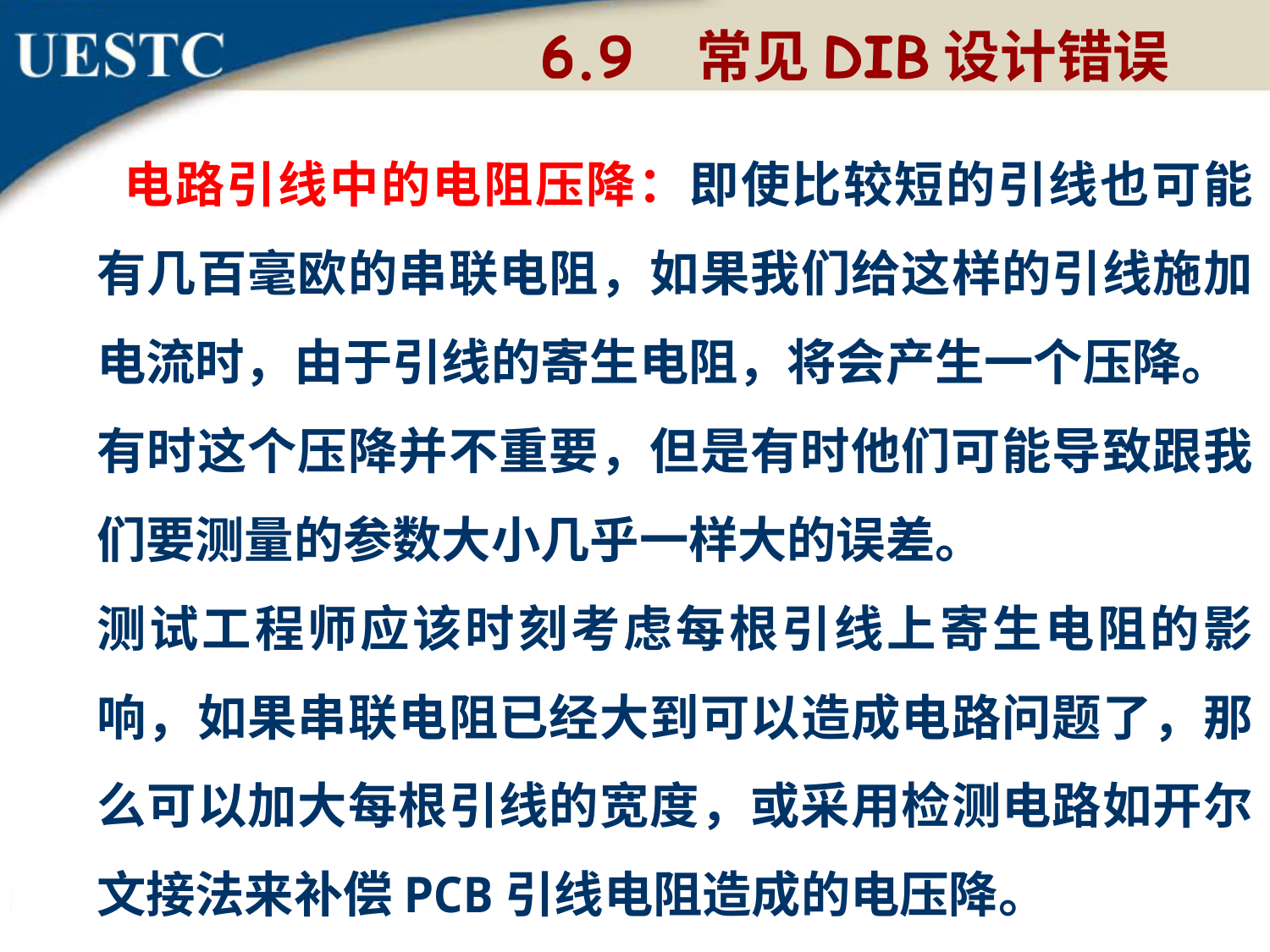

6.9  常见DIB设计错误
 电路引线中的电阻压降：即使比较短的引线也可能有几百毫欧的串联电阻，如果我们给这样的引线施加电流时，由于引线的寄生电阻，将会产生一个压降。
有时这个压降并不重要，但是有时他们可能导致跟我们要测量的参数大小几乎一样大的误差。
测试工程师应该时刻考虑每根引线上寄生电阻的影响，如果串联电阻已经大到可以造成电路问题了，那么可以加大每根引线的宽度，或采用检测电路如开尔文接法来补偿PCB引线电阻造成的电压降。